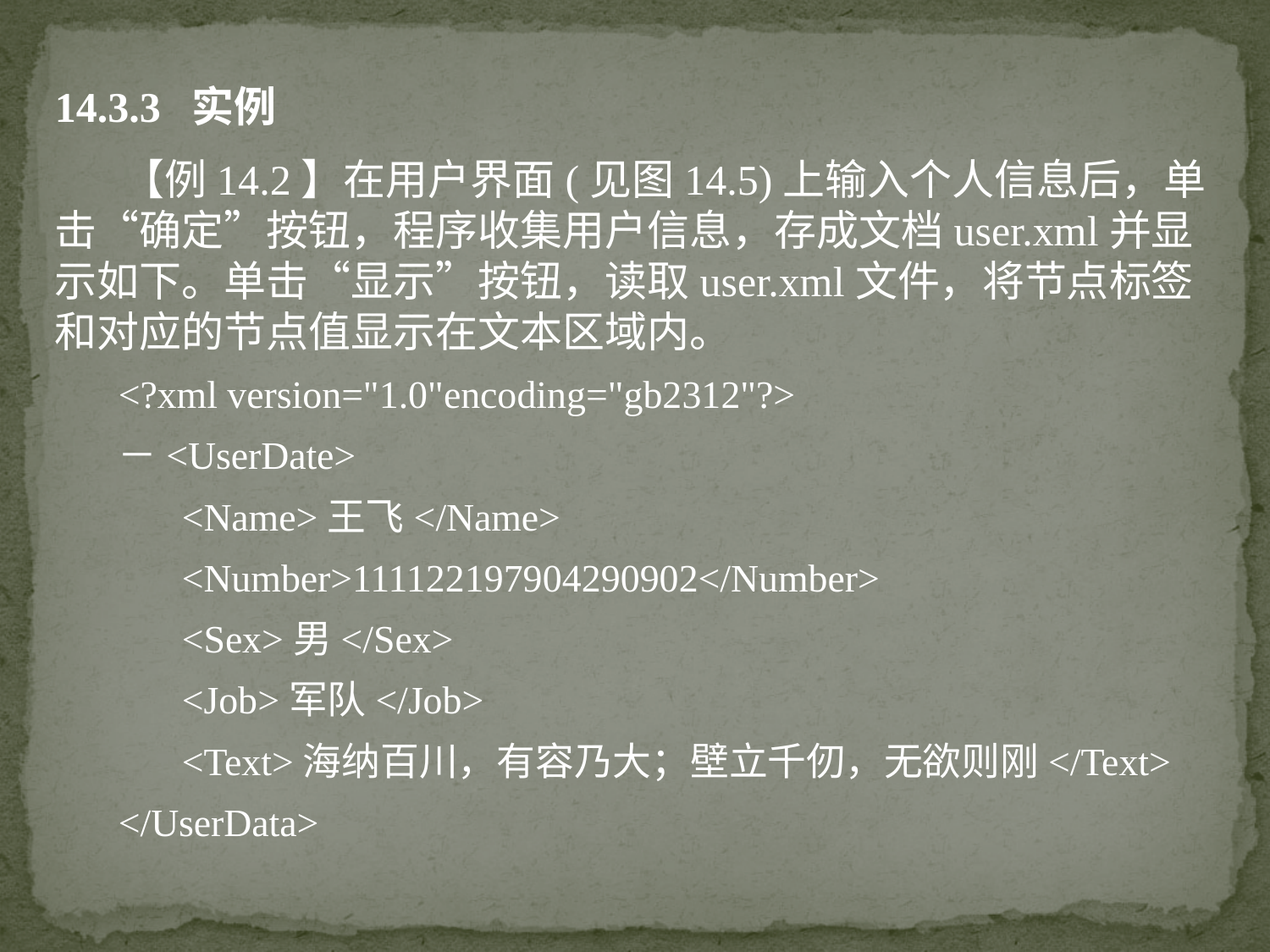

14.3.3  实例
      【例14.2】在用户界面(见图14.5)上输入个人信息后，单击“确定”按钮，程序收集用户信息，存成文档user.xml并显示如下。单击“显示”按钮，读取user.xml文件，将节点标签和对应的节点值显示在文本区域内。
<?xml version="1.0"encoding="gb2312"?>
－<UserDate>
<Name>王飞</Name>
<Number>111122197904290902</Number>
<Sex>男</Sex>
<Job>军队</Job>
<Text>海纳百川，有容乃大；壁立千仞，无欲则刚</Text>
</UserData>